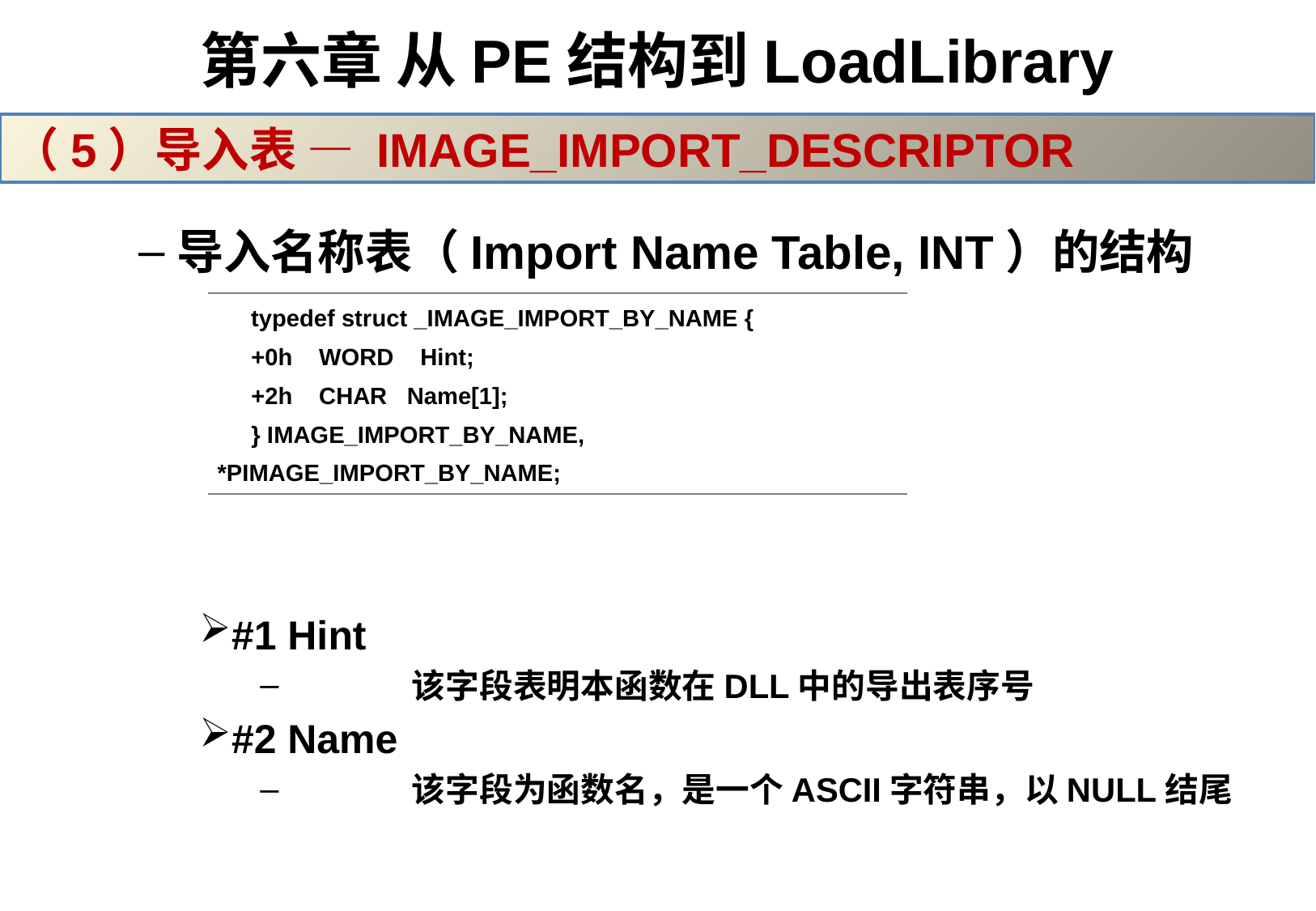

# 第六章 从PE结构到LoadLibrary
（5）导入表 — IMAGE_IMPORT_DESCRIPTOR
导入名称表（Import Name Table, INT）的结构

#1 Hint
	该字段表明本函数在DLL中的导出表序号
#2 Name
	该字段为函数名，是一个ASCII字符串，以NULL结尾
| typedef struct \_IMAGE\_IMPORT\_BY\_NAME { +0h WORD Hint; +2h CHAR Name[1]; } IMAGE\_IMPORT\_BY\_NAME, \*PIMAGE\_IMPORT\_BY\_NAME; |
| --- |